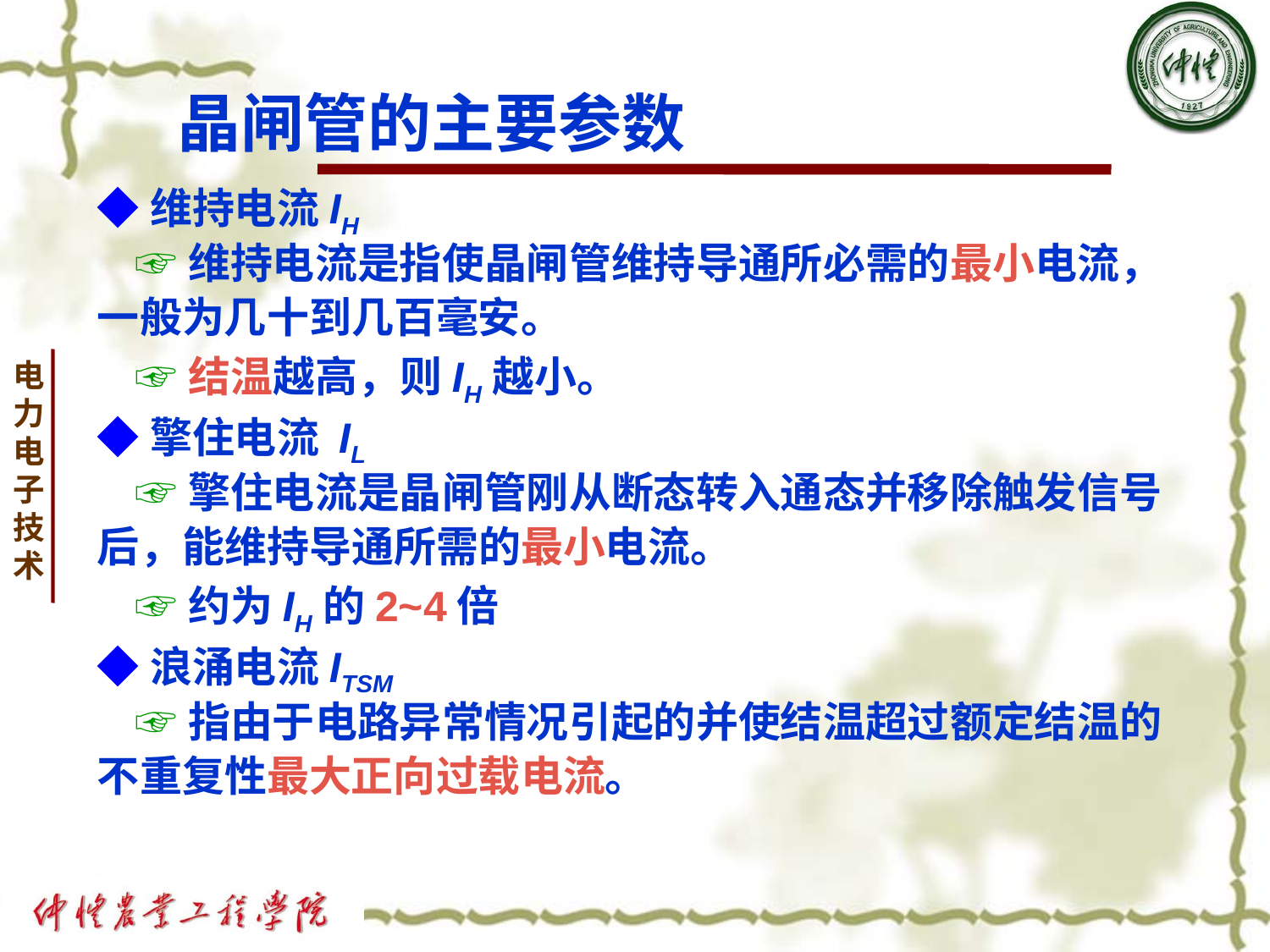

# 晶闸管的主要参数
◆维持电流IH
    ☞维持电流是指使晶闸管维持导通所必需的最小电流，
一般为几十到几百毫安。
    ☞结温越高，则IH越小。
◆擎住电流 IL
    ☞擎住电流是晶闸管刚从断态转入通态并移除触发信号
后，能维持导通所需的最小电流。
    ☞约为IH的2~4倍
◆浪涌电流ITSM
    ☞指由于电路异常情况引起的并使结温超过额定结温的
不重复性最大正向过载电流。